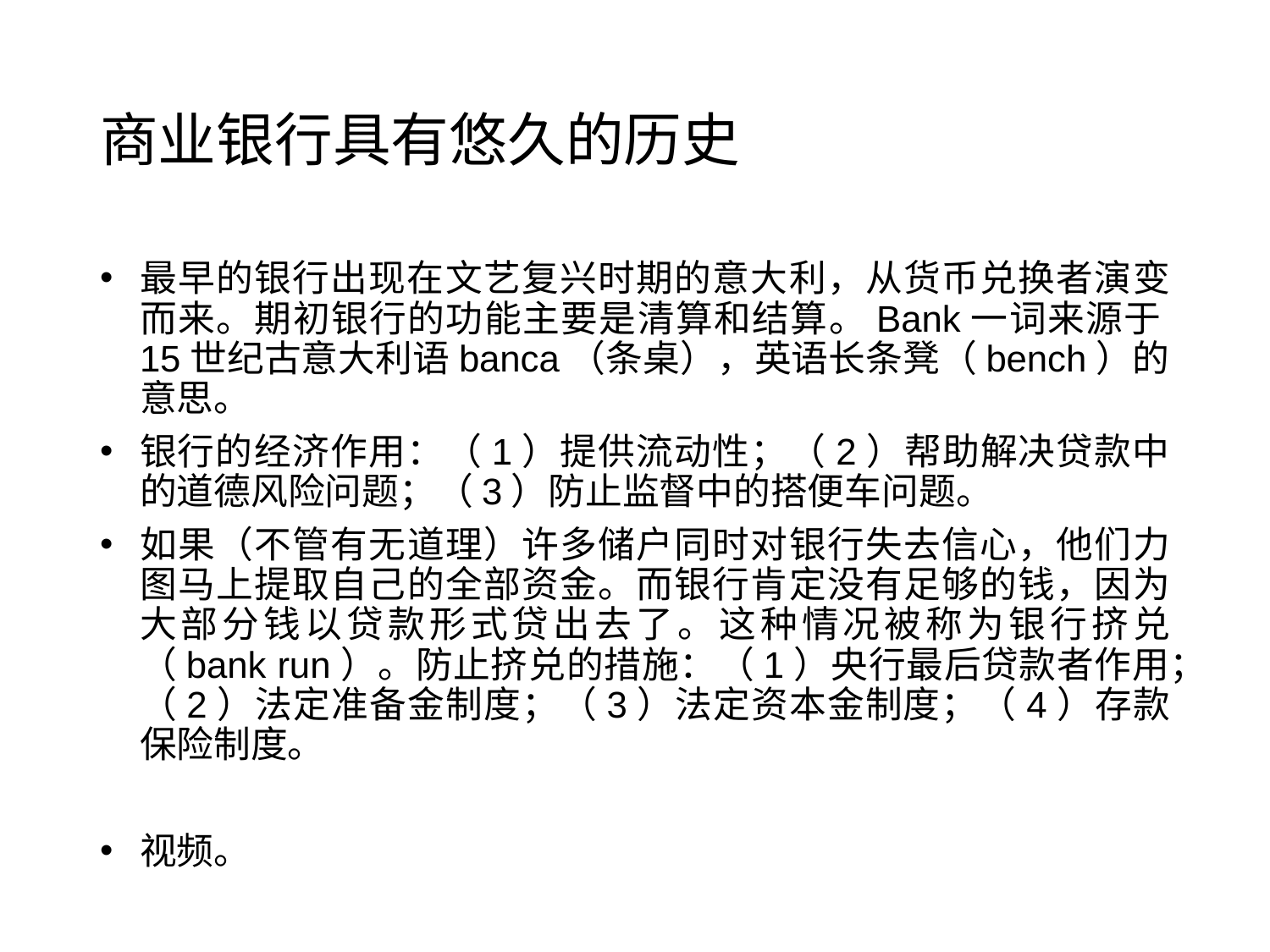

# 商业银行具有悠久的历史
最早的银行出现在文艺复兴时期的意大利，从货币兑换者演变而来。期初银行的功能主要是清算和结算。Bank一词来源于15世纪古意大利语banca（条桌），英语长条凳（bench）的意思。
银行的经济作用：（1）提供流动性；（2）帮助解决贷款中的道德风险问题；（3）防止监督中的搭便车问题。
如果（不管有无道理）许多储户同时对银行失去信心，他们力图马上提取自己的全部资金。而银行肯定没有足够的钱，因为大部分钱以贷款形式贷出去了。这种情况被称为银行挤兑（bank run）。防止挤兑的措施：（1）央行最后贷款者作用；（2）法定准备金制度；（3）法定资本金制度；（4）存款保险制度。

视频。